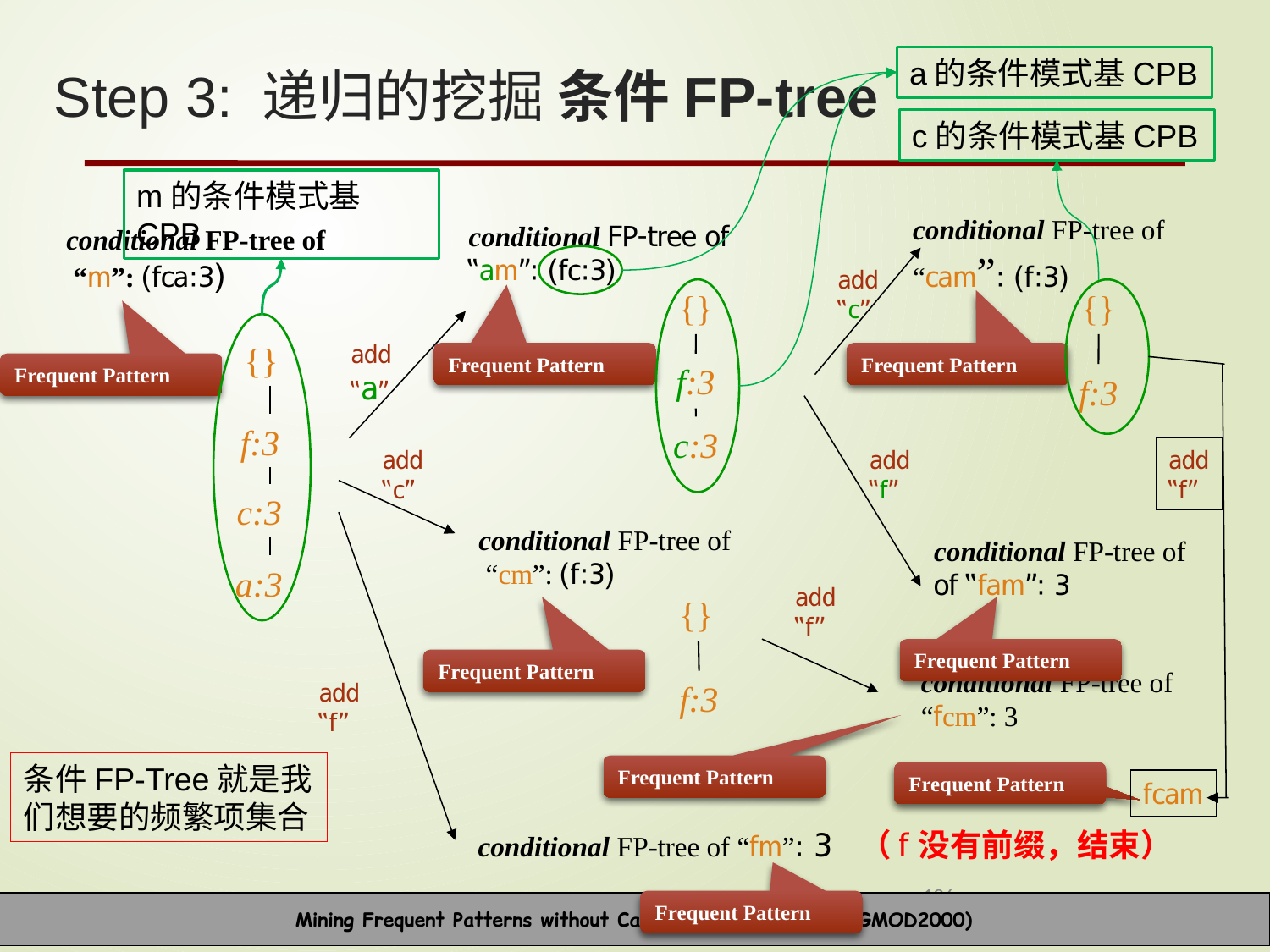

a的条件模式基CPB
# Step 3: 递归的挖掘 条件FP-tree
c的条件模式基CPB

m的条件模式基CPB
conditional FP-tree of
“cam”: (f:3)
conditional FP-tree of
“am”: (fc:3)
conditional FP-tree of
 “m”: (fca:3)

add
“c”
{}
f:3
c:3

{}

{}
f:3
c:3
a:3

add
“a”
Frequent Pattern

Frequent Pattern

Frequent Pattern

f:3

add
“c”
add
“f”
add
“f”

conditional FP-tree of
 “cm”: (f:3)
conditional FP-tree of
of “fam”: 3
add
“f”
{}

Frequent Pattern

Frequent Pattern

conditional FP-tree of
“fcm”: 3
add
“f”
f:3
条件FP-Tree就是我们想要的频繁项集合
Frequent Pattern

Frequent Pattern

fcam

conditional FP-tree of “fm”: 3  （f没有前缀，结束）
126
Frequent Pattern

Mining Frequent Patterns without Candidate Generation (SIGMOD2000)